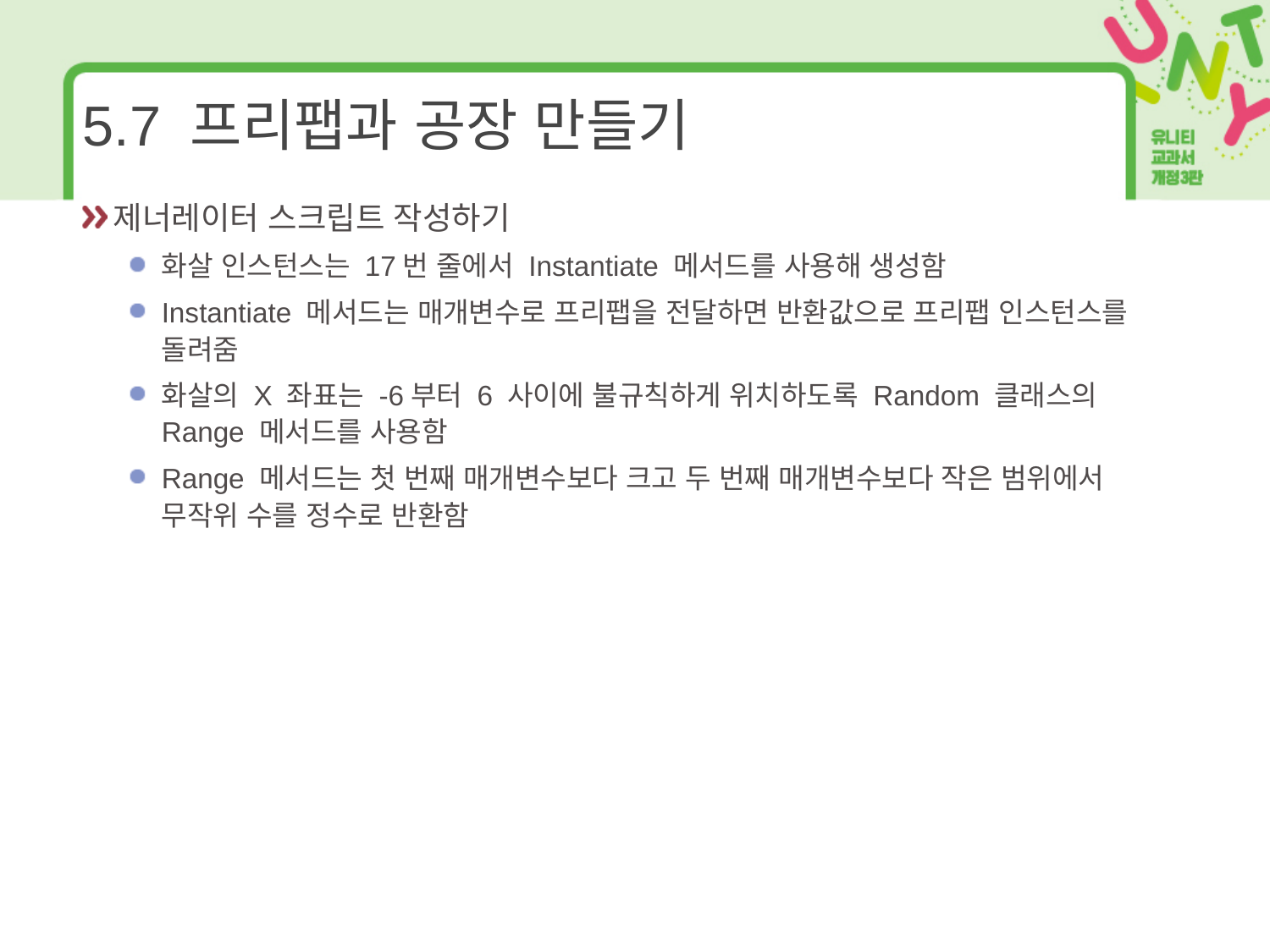

# 5.7 프리팹과 공장 만들기
제너레이터 스크립트 작성하기
화살 인스턴스는 17번 줄에서 Instantiate 메서드를 사용해 생성함
Instantiate 메서드는 매개변수로 프리팹을 전달하면 반환값으로 프리팹 인스턴스를 돌려줌
화살의 X 좌표는 -6부터 6 사이에 불규칙하게 위치하도록 Random 클래스의 Range 메서드를 사용함
Range 메서드는 첫 번째 매개변수보다 크고 두 번째 매개변수보다 작은 범위에서 무작위 수를 정수로 반환함